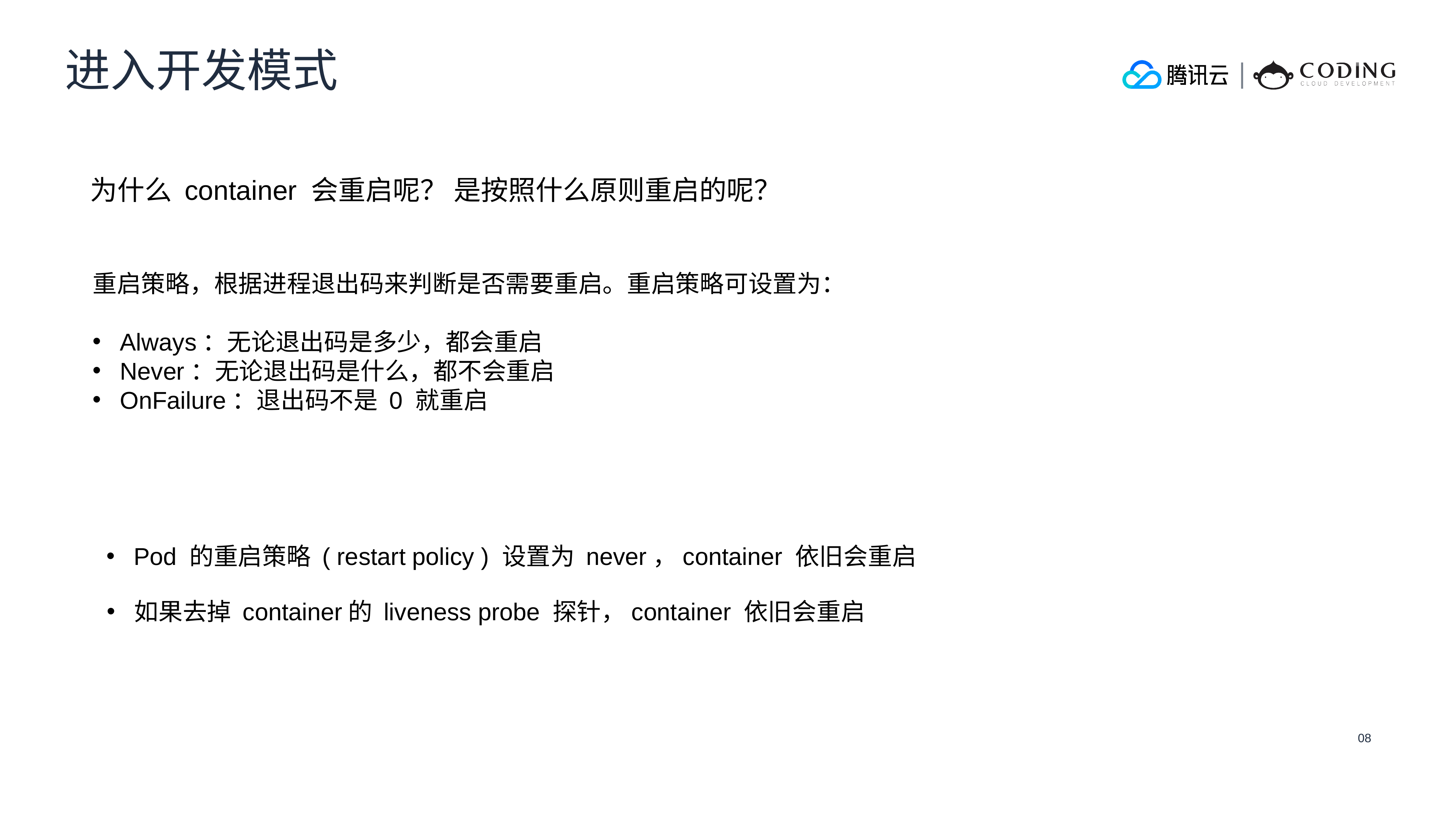

进入开发模式
为什么 container 会重启呢？ 是按照什么原则重启的呢？
重启策略，根据进程退出码来判断是否需要重启。重启策略可设置为：

Always：无论退出码是多少，都会重启
Never：无论退出码是什么，都不会重启
OnFailure：退出码不是 0 就重启
Pod 的重启策略 ( restart policy ) 设置为 never，container 依旧会重启
如果去掉 container的 liveness probe 探针，container 依旧会重启
08